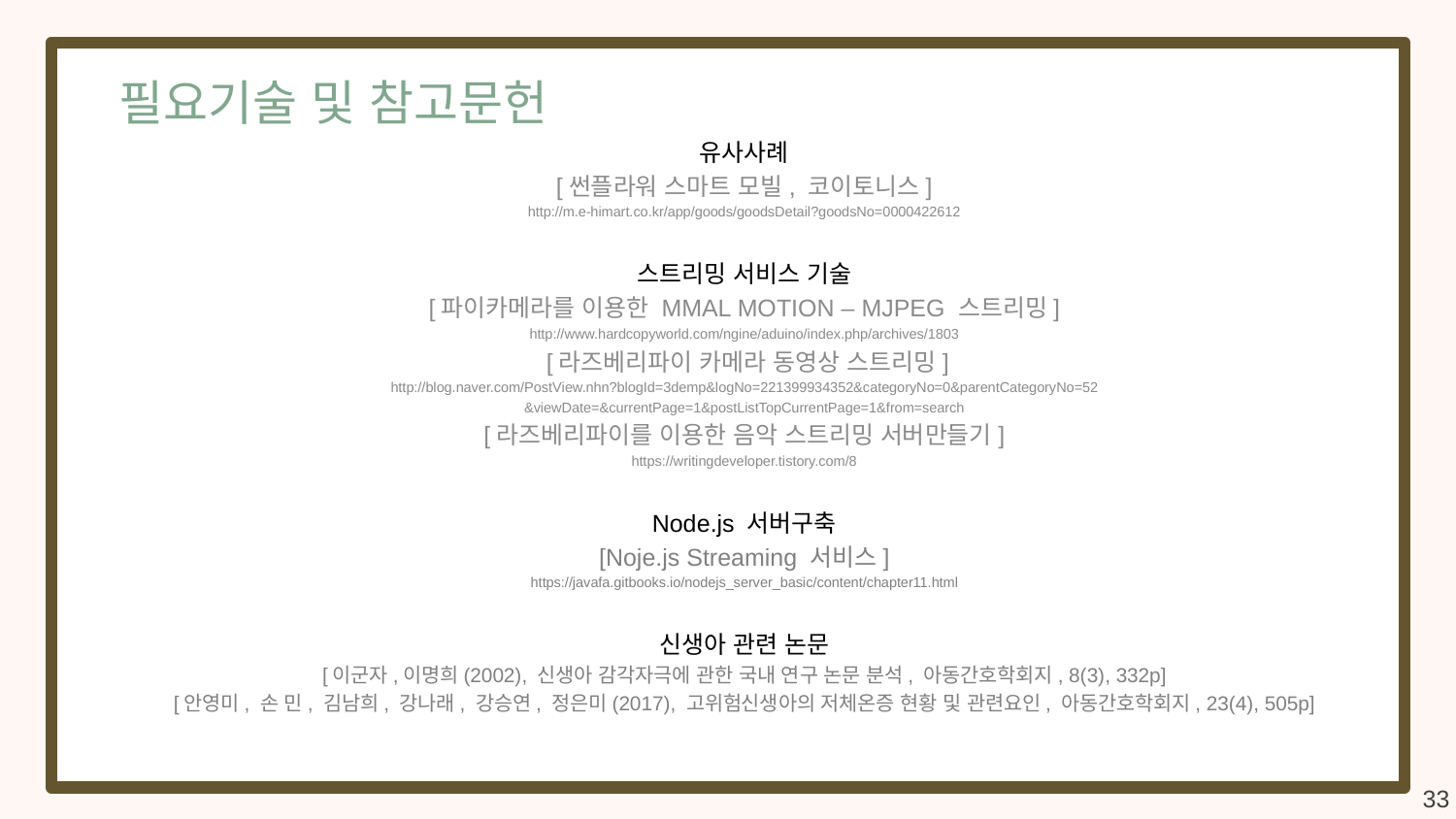

필요기술 및 참고문헌
유사사례
[썬플라워 스마트 모빌, 코이토니스]
http://m.e-himart.co.kr/app/goods/goodsDetail?goodsNo=0000422612

스트리밍 서비스 기술
[파이카메라를 이용한 MMAL MOTION – MJPEG 스트리밍]
http://www.hardcopyworld.com/ngine/aduino/index.php/archives/1803
 [라즈베리파이 카메라 동영상 스트리밍]
http://blog.naver.com/PostView.nhn?blogId=3demp&logNo=221399934352&categoryNo=0&parentCategoryNo=52
&viewDate=&currentPage=1&postListTopCurrentPage=1&from=search
[라즈베리파이를 이용한 음악 스트리밍 서버만들기]
https://writingdeveloper.tistory.com/8

Node.js 서버구축
[Noje.js Streaming 서비스]
https://javafa.gitbooks.io/nodejs_server_basic/content/chapter11.html

신생아 관련 논문
[이군자,이명희(2002), 신생아 감각자극에 관한 국내 연구 논문 분석, 아동간호학회지, 8(3), 332p]
[안영미, 손 민, 김남희, 강나래, 강승연, 정은미(2017), 고위험신생아의 저체온증 현황 및 관련요인, 아동간호학회지, 23(4), 505p]
33